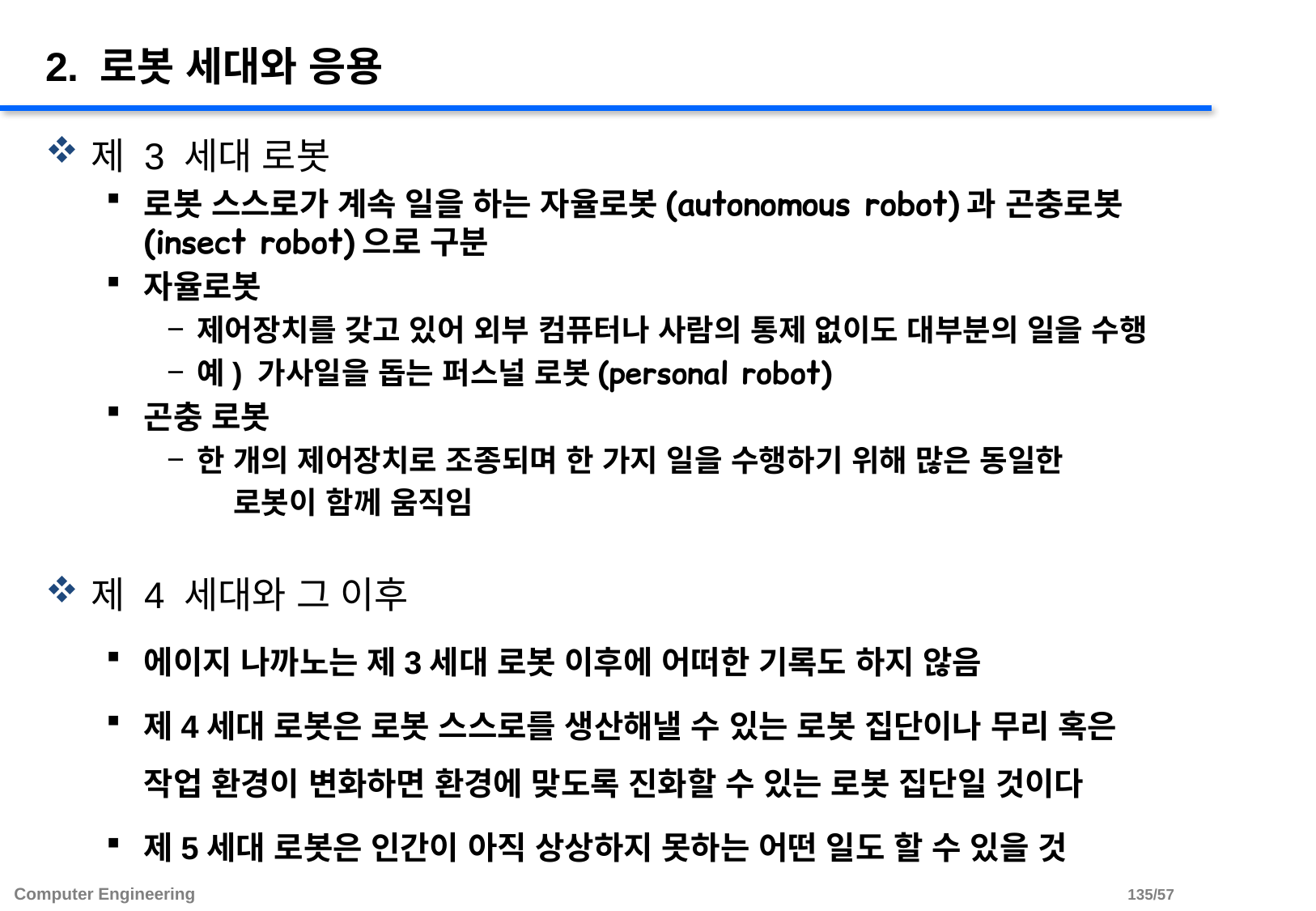

# 2. 로봇 세대와 응용
제 3 세대 로봇
로봇 스스로가 계속 일을 하는 자율로봇(autonomous robot)과 곤충로봇(insect robot)으로 구분
자율로봇
제어장치를 갖고 있어 외부 컴퓨터나 사람의 통제 없이도 대부분의 일을 수행
예) 가사일을 돕는 퍼스널 로봇(personal robot)
곤충 로봇
한 개의 제어장치로 조종되며 한 가지 일을 수행하기 위해 많은 동일한
       로봇이 함께 움직임

제 4 세대와 그 이후
에이지 나까노는 제3세대 로봇 이후에 어떠한 기록도 하지 않음
제4세대 로봇은 로봇 스스로를 생산해낼 수 있는 로봇 집단이나 무리 혹은 작업 환경이 변화하면 환경에 맞도록 진화할 수 있는 로봇 집단일 것이다
제5세대 로봇은 인간이 아직 상상하지 못하는 어떤 일도 할 수 있을 것